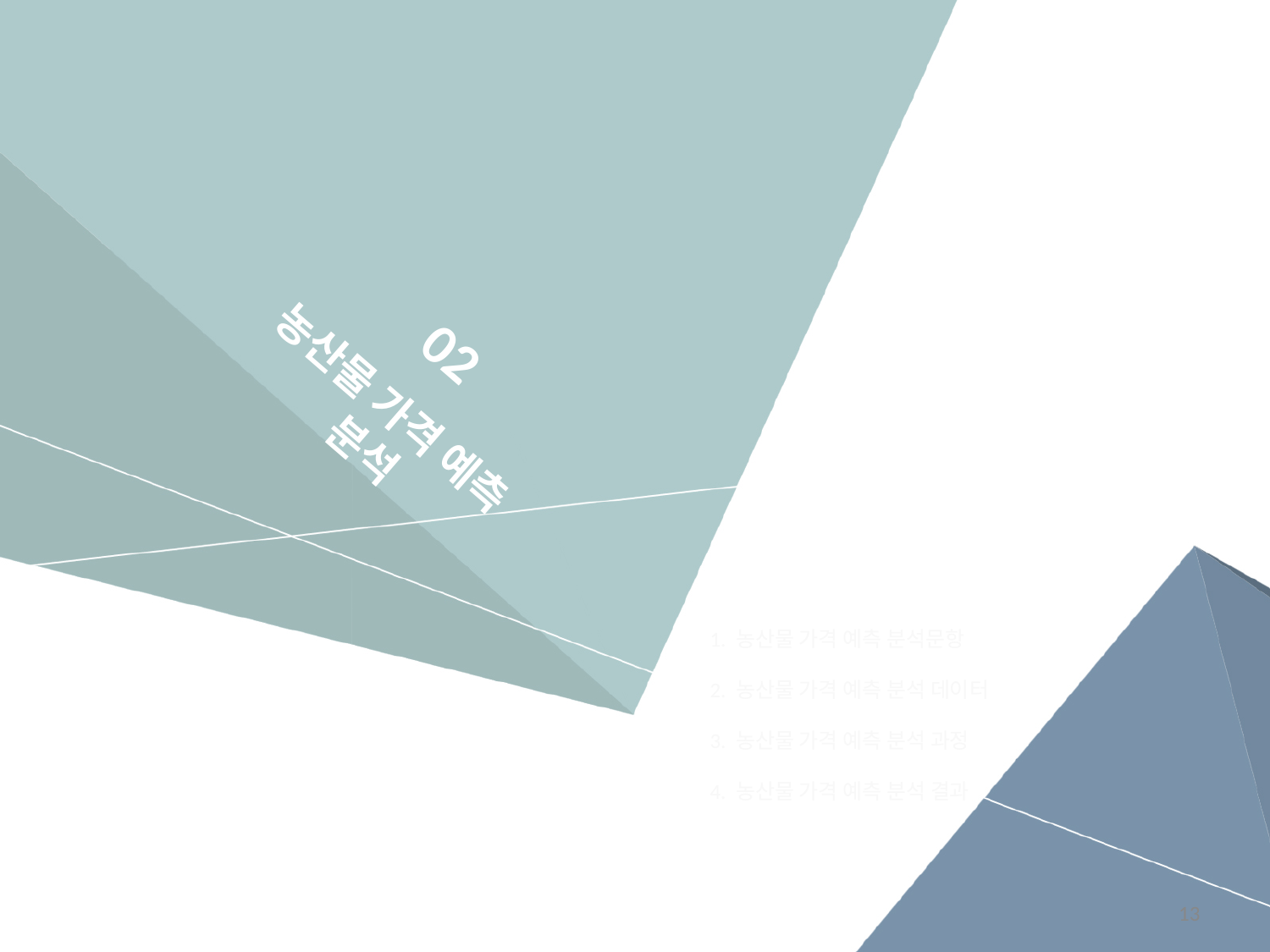

02
농산물 가격 예측
분석
1. 농산물 가격 예측 분석문항

2. 농산물 가격 예측 분석 데이터

3. 농산물 가격 예측 분석 과정

4. 농산물 가격 예측 분석 결과
13